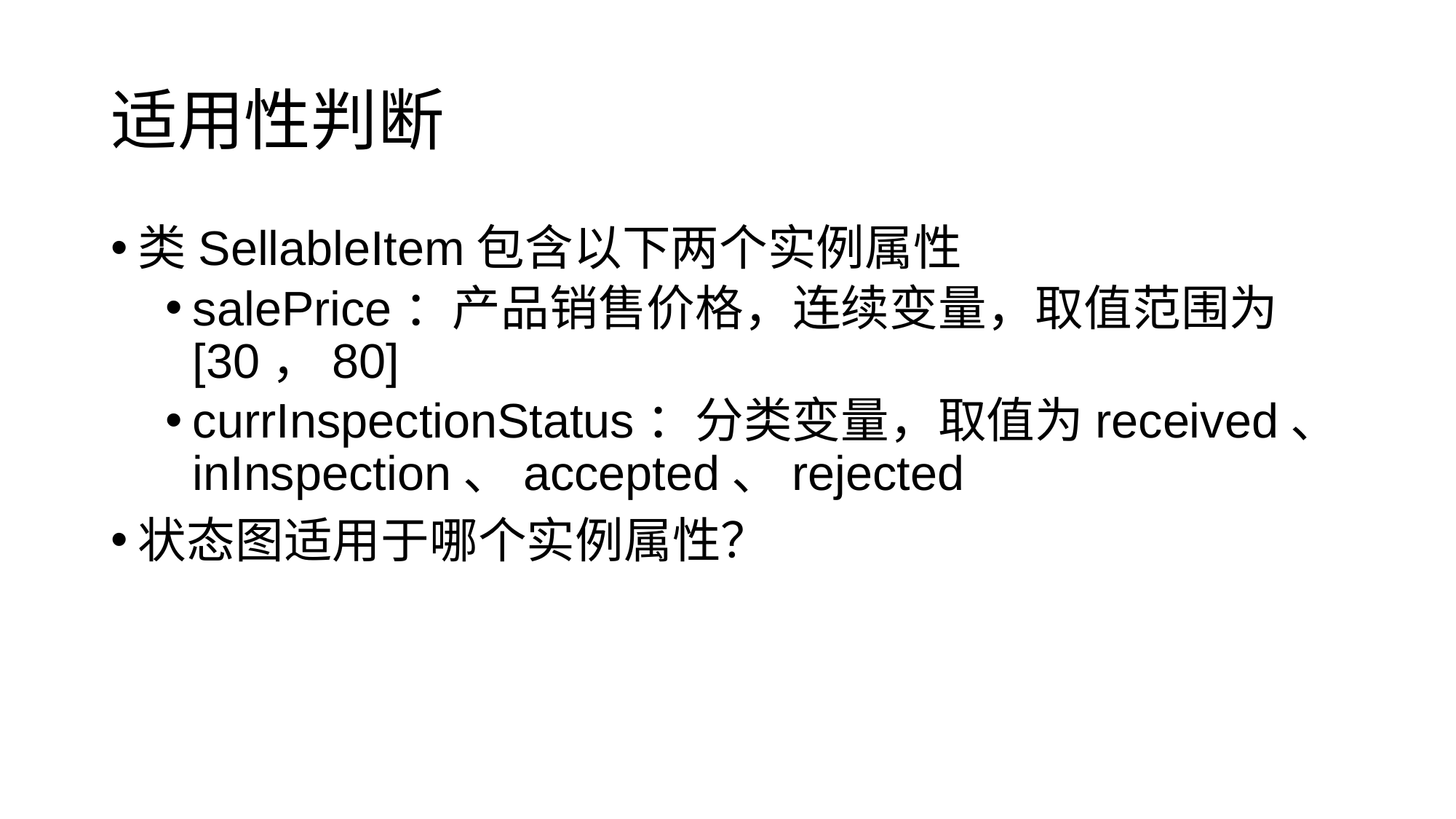

# 适用性判断
类SellableItem包含以下两个实例属性
salePrice：产品销售价格，连续变量，取值范围为[30，80]
currInspectionStatus：分类变量，取值为received、inInspection、accepted、rejected
状态图适用于哪个实例属性？